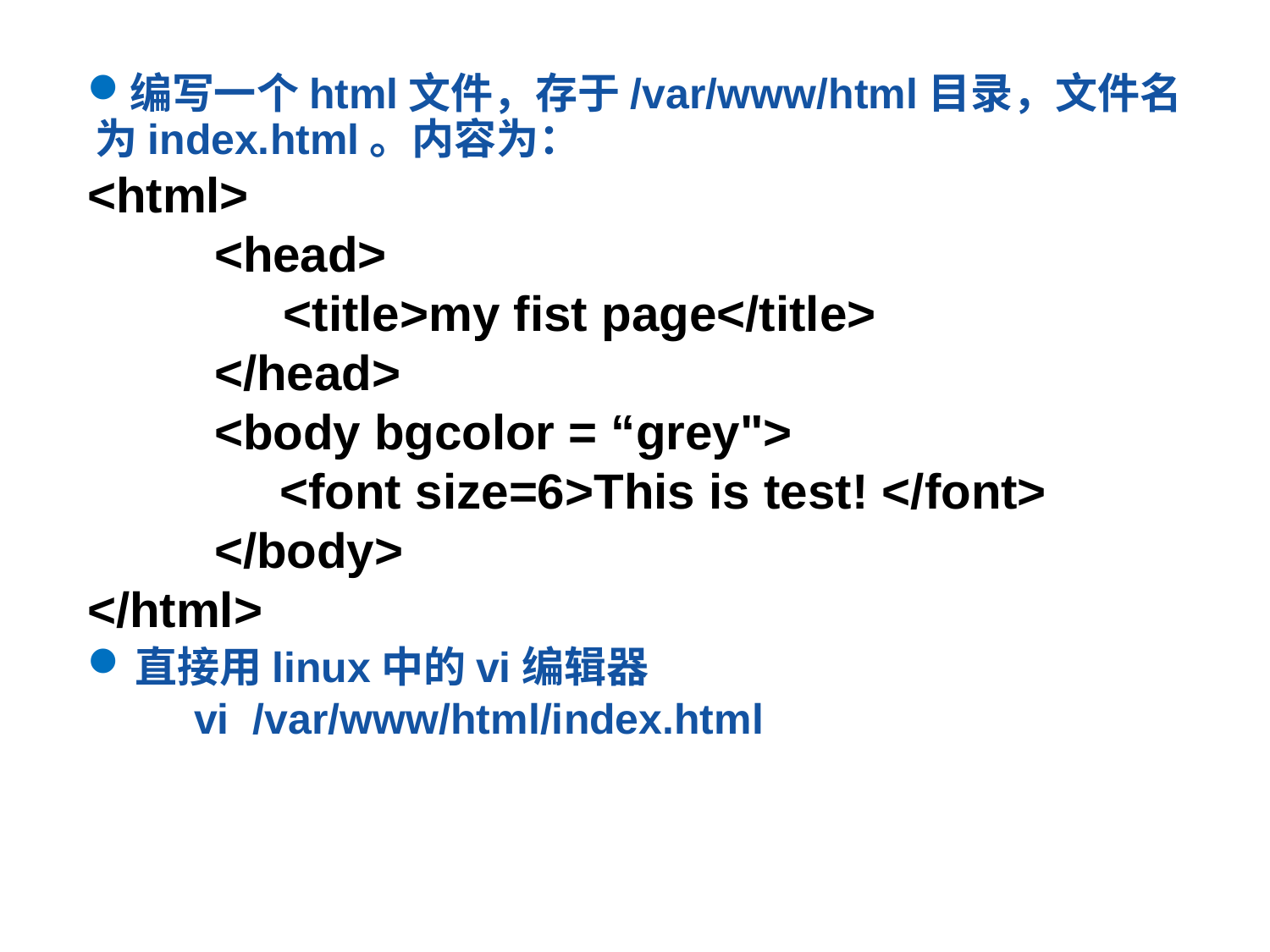

编写一个html文件，存于/var/www/html目录，文件名为index.html。内容为：
<html>
	<head>
	     <title>my fist page</title>
	</head>
	<body bgcolor = “grey">
              <font size=6>This is test! </font>
	</body>
</html>
直接用linux中的vi编辑器
         vi  /var/www/html/index.html